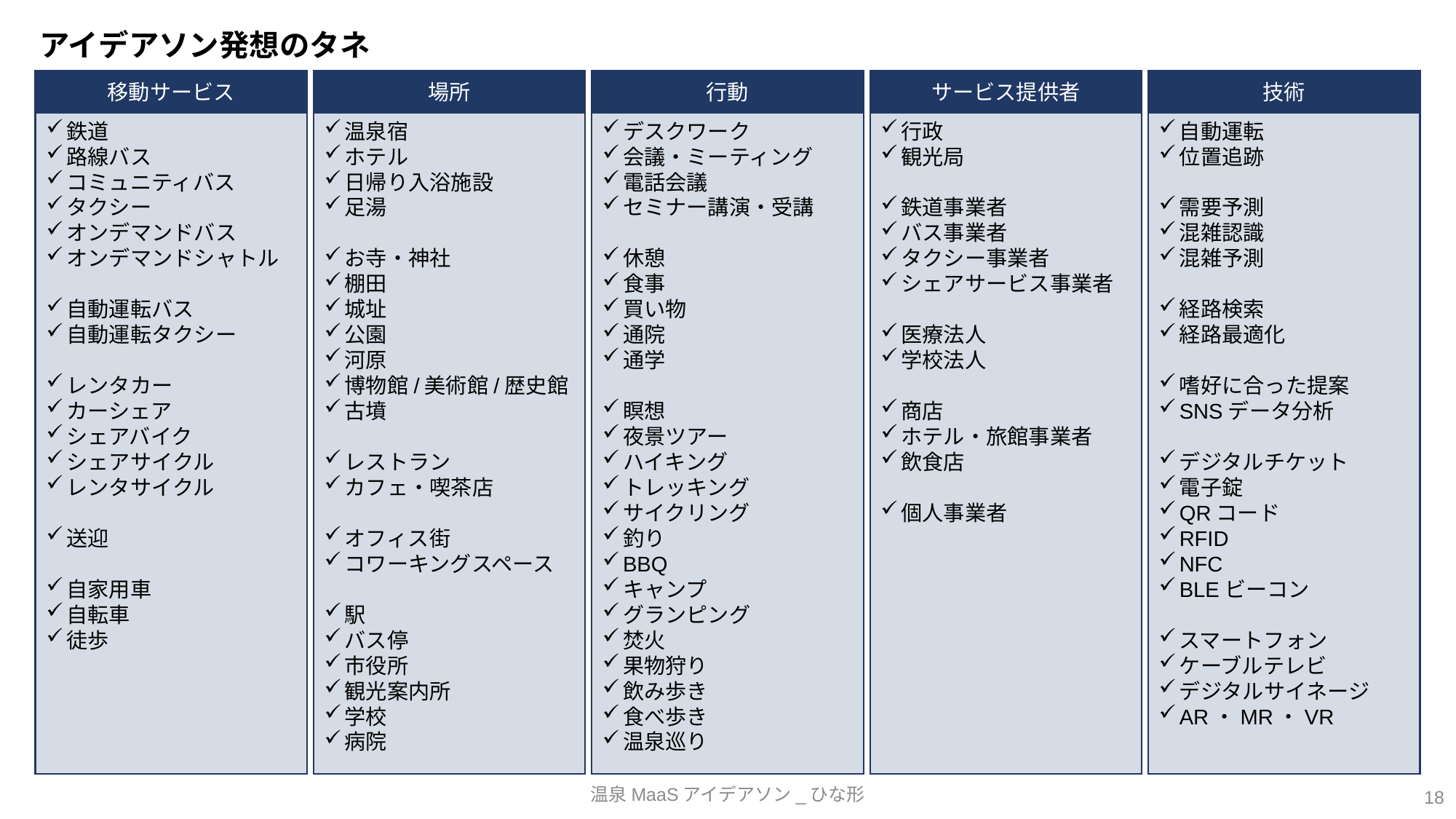

# アイデアソン発想のタネ
技術
移動サービス
場所
行動
サービス提供者
自動運転
位置追跡

需要予測
混雑認識
混雑予測

経路検索
経路最適化

嗜好に合った提案
SNSデータ分析

デジタルチケット
電子錠
QRコード
RFID
NFC
BLEビーコン

スマートフォン
ケーブルテレビ
デジタルサイネージ
AR・MR・VR
行政
観光局

鉄道事業者
バス事業者
タクシー事業者
シェアサービス事業者

医療法人
学校法人

商店
ホテル・旅館事業者
飲食店

個人事業者

鉄道
路線バス
コミュニティバス
タクシー
オンデマンドバス
オンデマンドシャトル

自動運転バス
自動運転タクシー

レンタカー
カーシェア
シェアバイク
シェアサイクル
レンタサイクル

送迎

自家用車
自転車
徒歩

温泉宿
ホテル
日帰り入浴施設
足湯

お寺・神社
棚田
城址
公園
河原
博物館/美術館/歴史館
古墳

レストラン
カフェ・喫茶店

オフィス街
コワーキングスペース

駅
バス停
市役所
観光案内所
学校
病院
デスクワーク
会議・ミーティング
電話会議
セミナー講演・受講

休憩
食事
買い物
通院
通学

瞑想
夜景ツアー
ハイキング
トレッキング
サイクリング
釣り
BBQ
キャンプ
グランピング
焚火
果物狩り
飲み歩き
食べ歩き
温泉巡り

温泉MaaSアイデアソン_ひな形
18